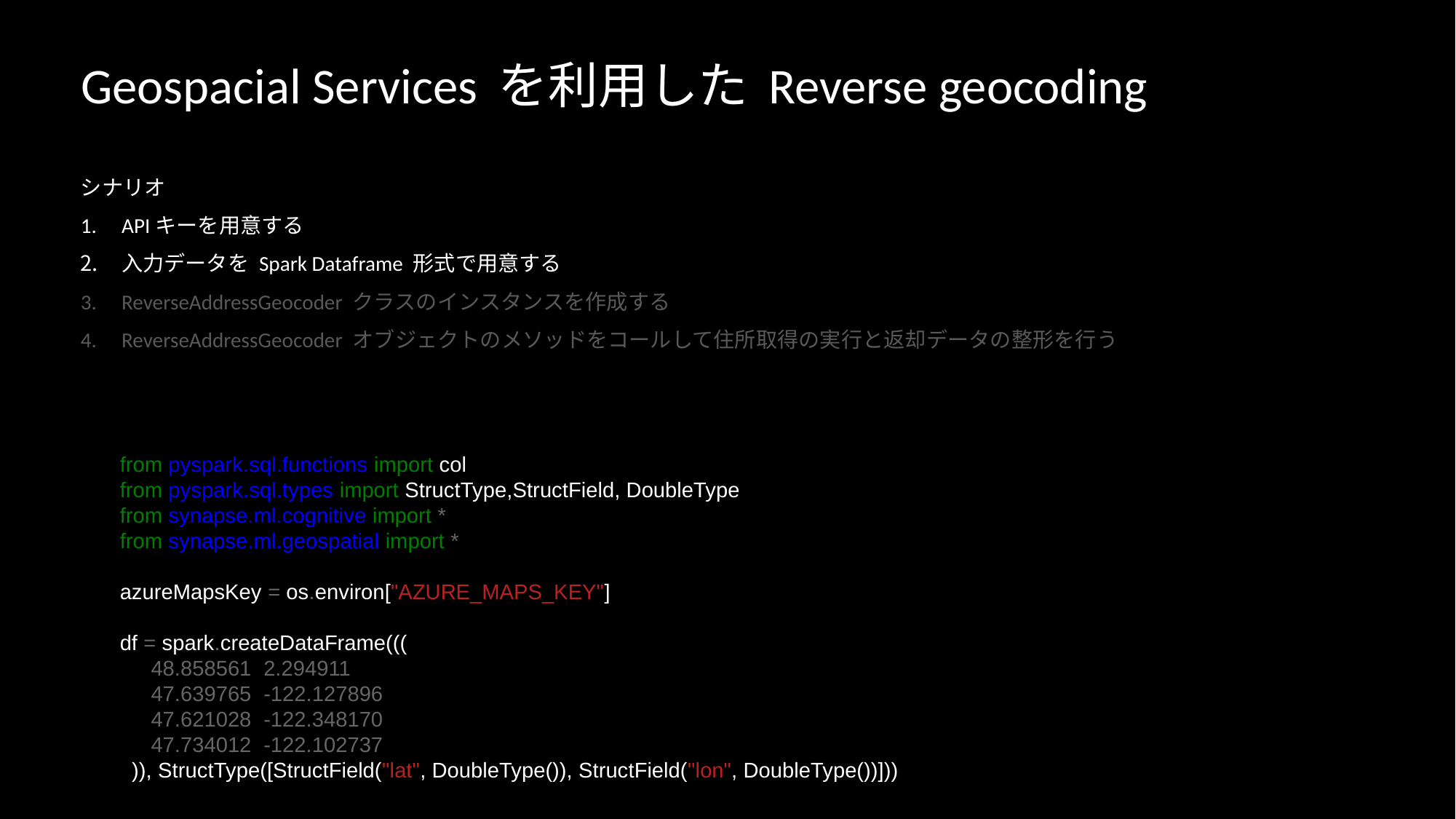

# Geospacial Services を利用した Reverse geocoding
シナリオ
APIキーを用意する
入力データを Spark Dataframe 形式で用意する
ReverseAddressGeocoder クラスのインスタンスを作成する
ReverseAddressGeocoder オブジェクトのメソッドをコールして住所取得の実行と返却データの整形を行う

from pyspark.sql.functions import col
from pyspark.sql.types import StructType,StructField, DoubleType
from synapse.ml.cognitive import *
from synapse.ml.geospatial import *

azureMapsKey = os.environ["AZURE_MAPS_KEY"]

df = spark.createDataFrame(((
    (48.858561, 2.294911),
    (47.639765, -122.127896),
    (47.621028, -122.348170),
    (47.734012, -122.102737)
  )), StructType([StructField("lat", DoubleType()), StructField("lon", DoubleType())]))